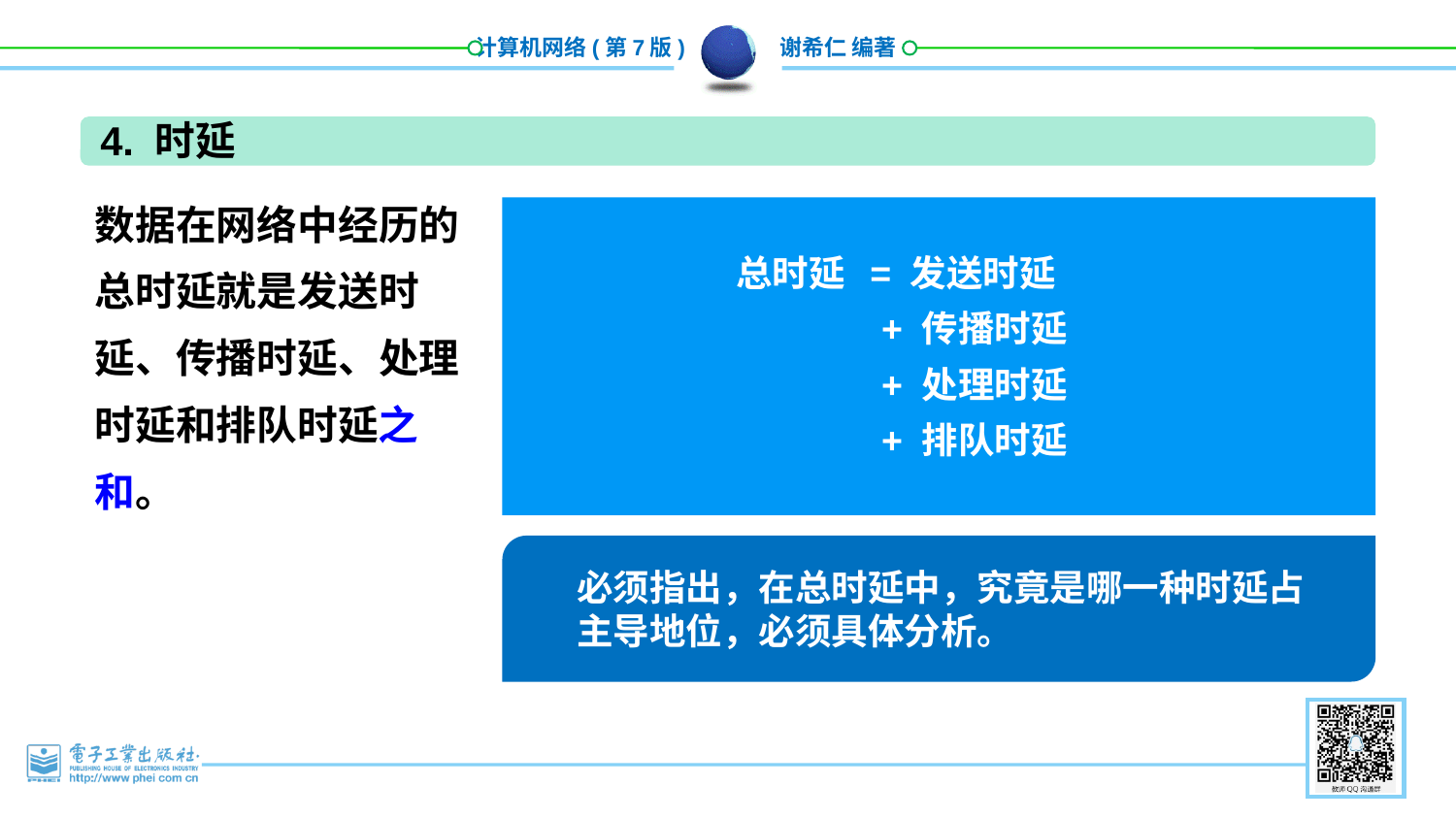

4. 时延

数据在网络中经历的总时延就是发送时延、传播时延、处理时延和排队时延之和。

总时延  = 发送时延
	+ 传播时延
	+ 处理时延
	+ 排队时延

必须指出，在总时延中，究竟是哪一种时延占主导地位，必须具体分析。